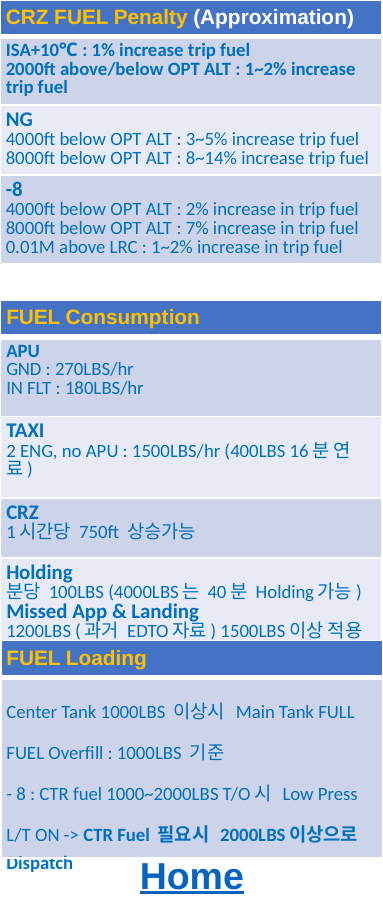

| CRZ FUEL Penalty (Approximation) |
| --- |
| ISA+10℃ : 1% increase trip fuel 2000ft above/below OPT ALT : 1~2% increase trip fuel |
| NG 4000ft below OPT ALT : 3~5% increase trip fuel 8000ft below OPT ALT : 8~14% increase trip fuel |
| -8 4000ft below OPT ALT : 2% increase in trip fuel 8000ft below OPT ALT : 7% increase in trip fuel 0.01M above LRC : 1~2% increase in trip fuel |
| FUEL Consumption |
| --- |
| APU GND : 270LBS/hr IN FLT : 180LBS/hr |
| TAXI 2 ENG, no APU : 1500LBS/hr (400LBS 16분 연료) |
| CRZ 1시간당 750ft 상승가능 |
| Holding 분당 100LBS (4000LBS는 40분 Holding가능) Missed App & Landing 1200LBS (과거 EDTO자료) 1500LBS이상 적용 |
| FUEL Loading |
| --- |
| Center Tank 1000LBS 이상시 Main Tank FULL FUEL Overfill : 1000LBS 기준 - 8 : CTR fuel 1000~2000LBS T/O시 Low Press L/T ON -> CTR Fuel 필요시 2000LBS이상으로 Dispatch |
Home